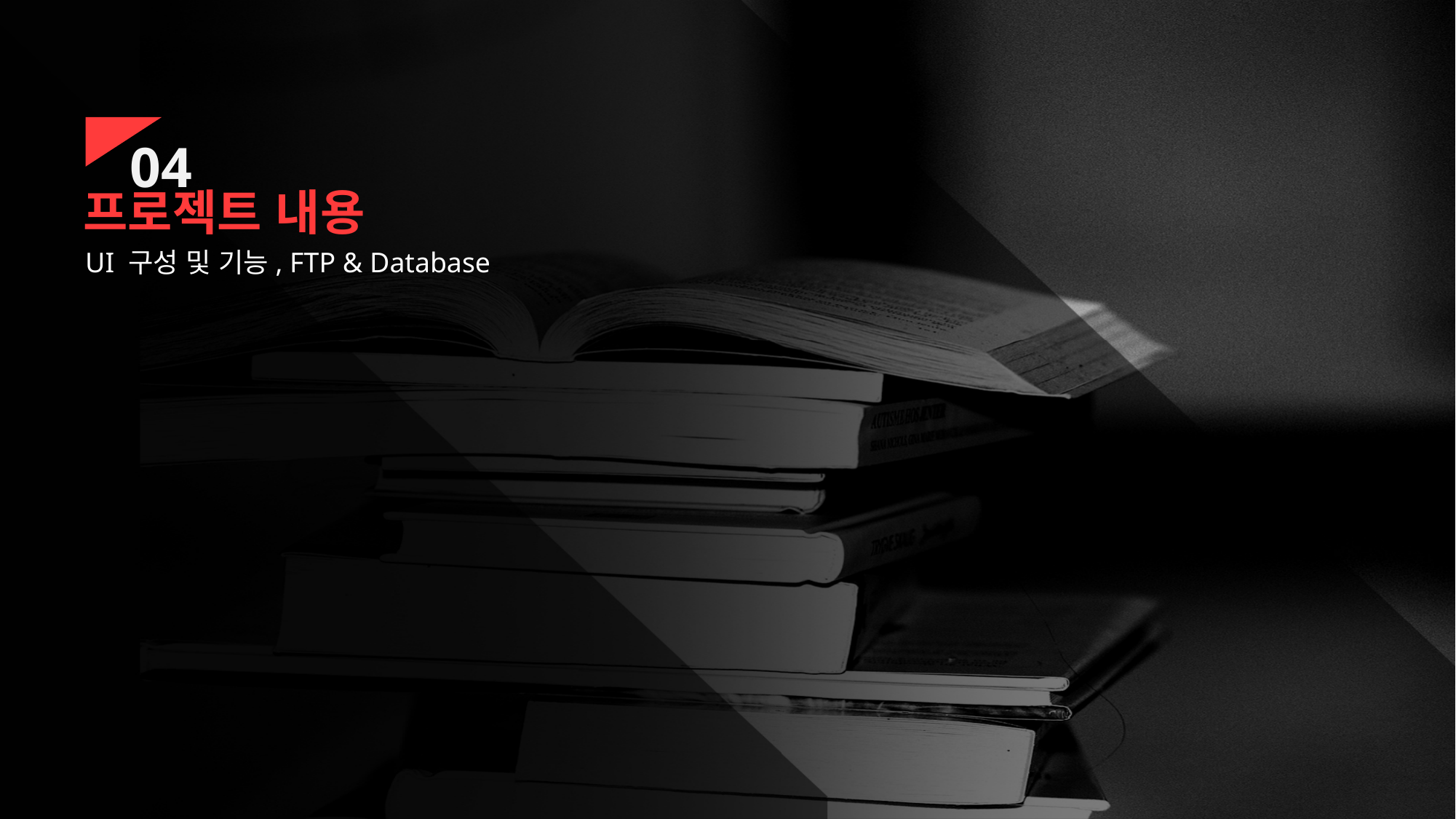

04
프로젝트 내용
UI 구성 및 기능, FTP & Database